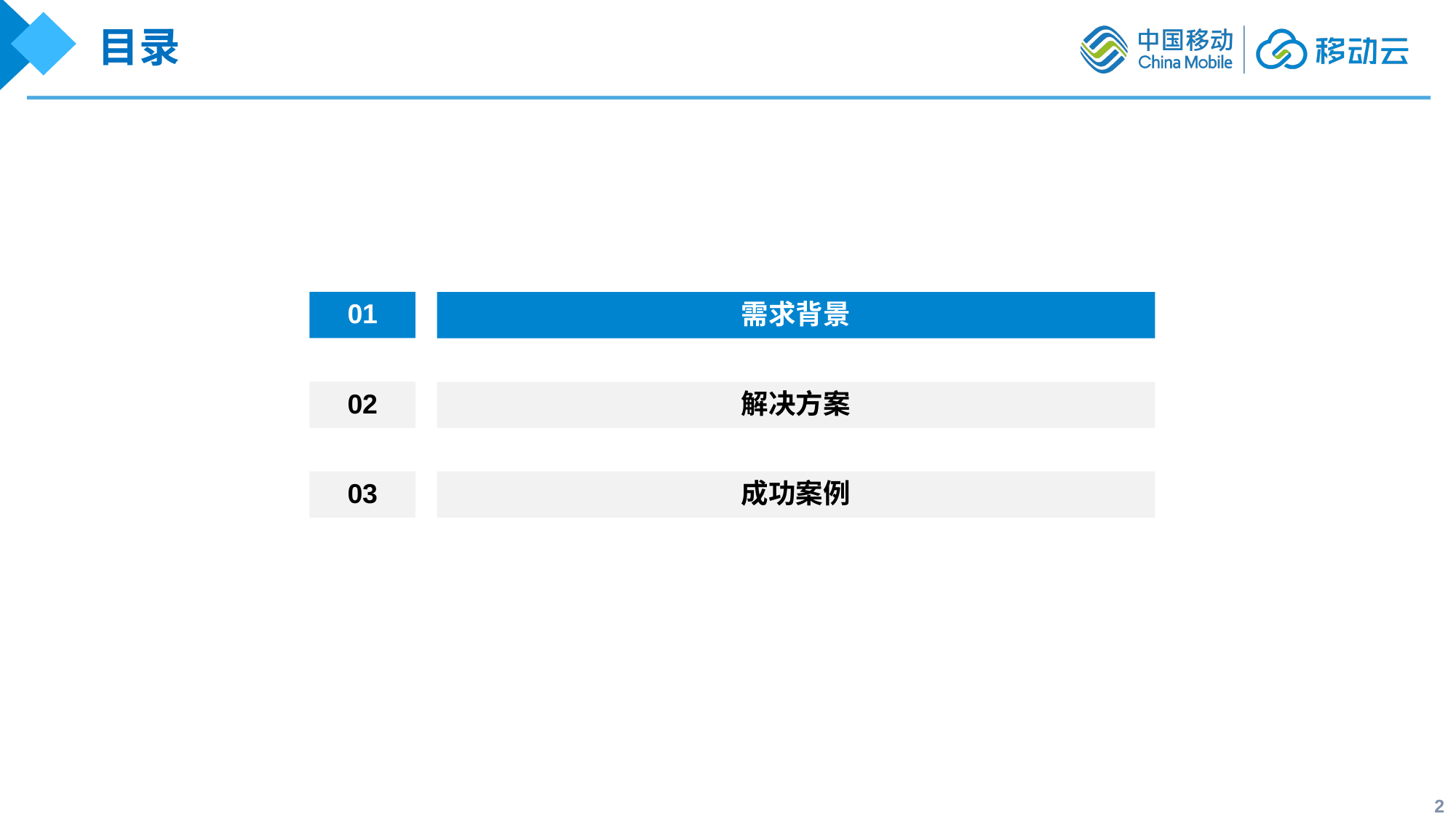

目录
01
需求背景
02
解决方案
03
成功案例